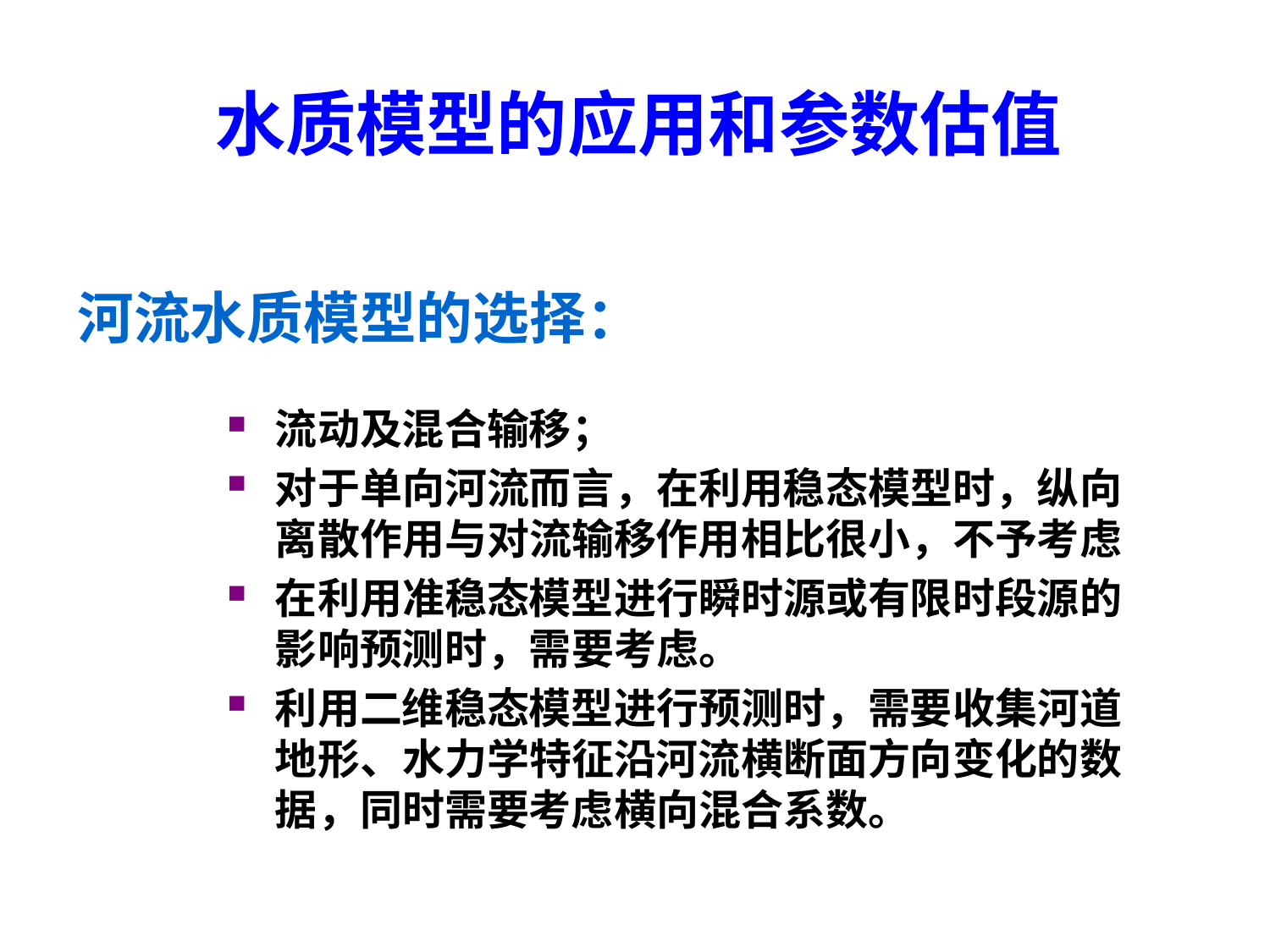

水质模型的应用和参数估值
河流水质模型的选择：
流动及混合输移；
对于单向河流而言，在利用稳态模型时，纵向离散作用与对流输移作用相比很小，不予考虑
在利用准稳态模型进行瞬时源或有限时段源的影响预测时，需要考虑。
利用二维稳态模型进行预测时，需要收集河道地形、水力学特征沿河流横断面方向变化的数据，同时需要考虑横向混合系数。